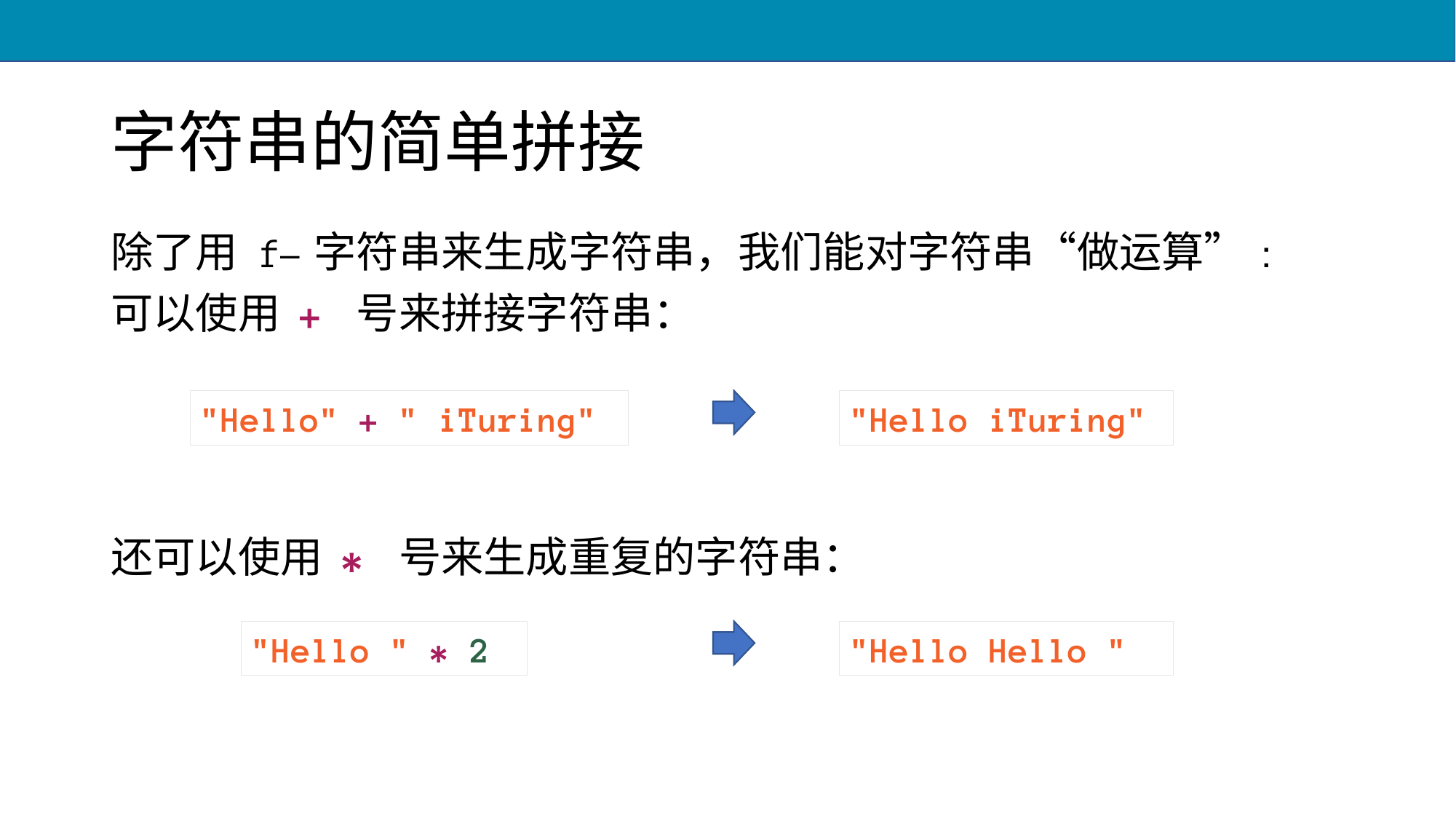

# 字符串的简单拼接
除了用 f-字符串来生成字符串，我们能对字符串“做运算”:
可以使用 + 号来拼接字符串：

还可以使用 * 号来生成重复的字符串：

"Hello" + " iTuring"

"Hello iTuring"
"Hello " * 2

"Hello Hello "